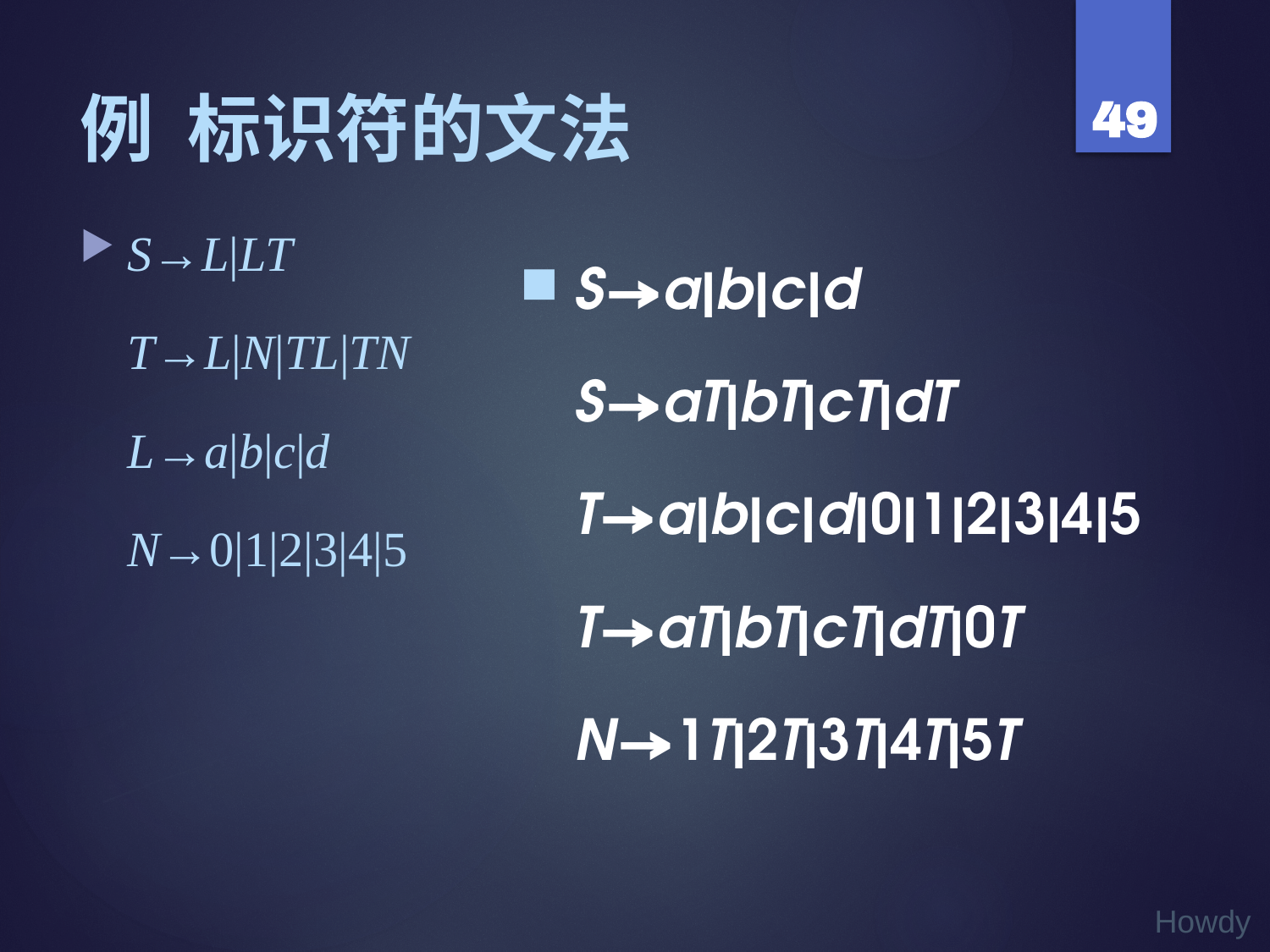

# 例  标识符的文法
S→L|LT
	T→L|N|TL|TN
	L→a|b|c|d
	N→0|1|2|3|4|5
S→a|b|c|d
	S→aT|bT|cT|dT
	T→a|b|c|d|0|1|2|3|4|5
	T→aT|bT|cT|dT|0T
	N→1T|2T|3T|4T|5T